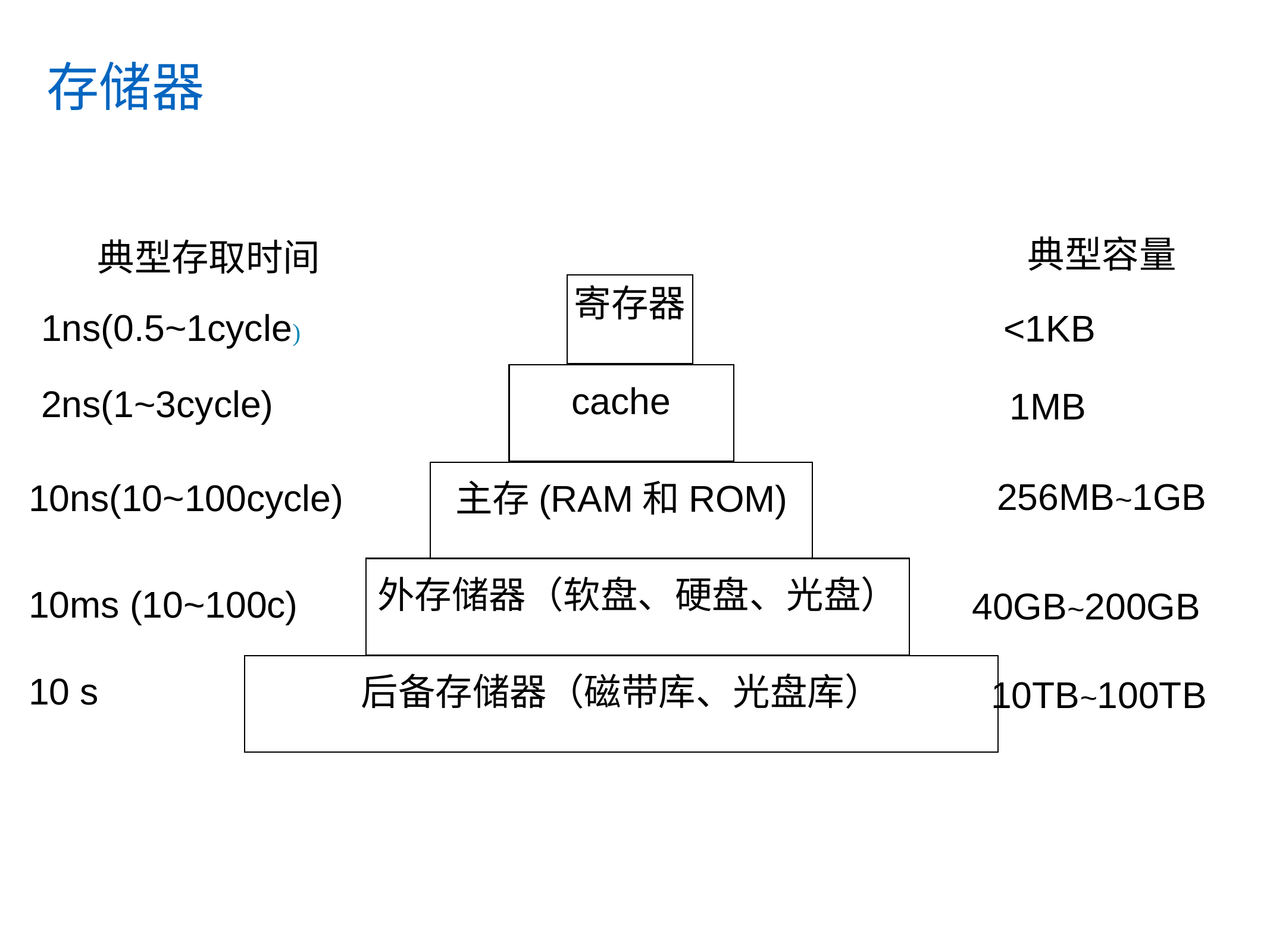

# 存储器
典型容量
典型存取时间

寄存器
1ns(0.5~1cycle)
<1KB

cache
2ns(1~3cycle)
1MB

主存(RAM和ROM)
256MB~1GB
10ns(10~100cycle)

外存储器（软盘、硬盘、光盘）
10ms (10~100c)
40GB~200GB

后备存储器（磁带库、光盘库）
10 s
10TB~100TB
18